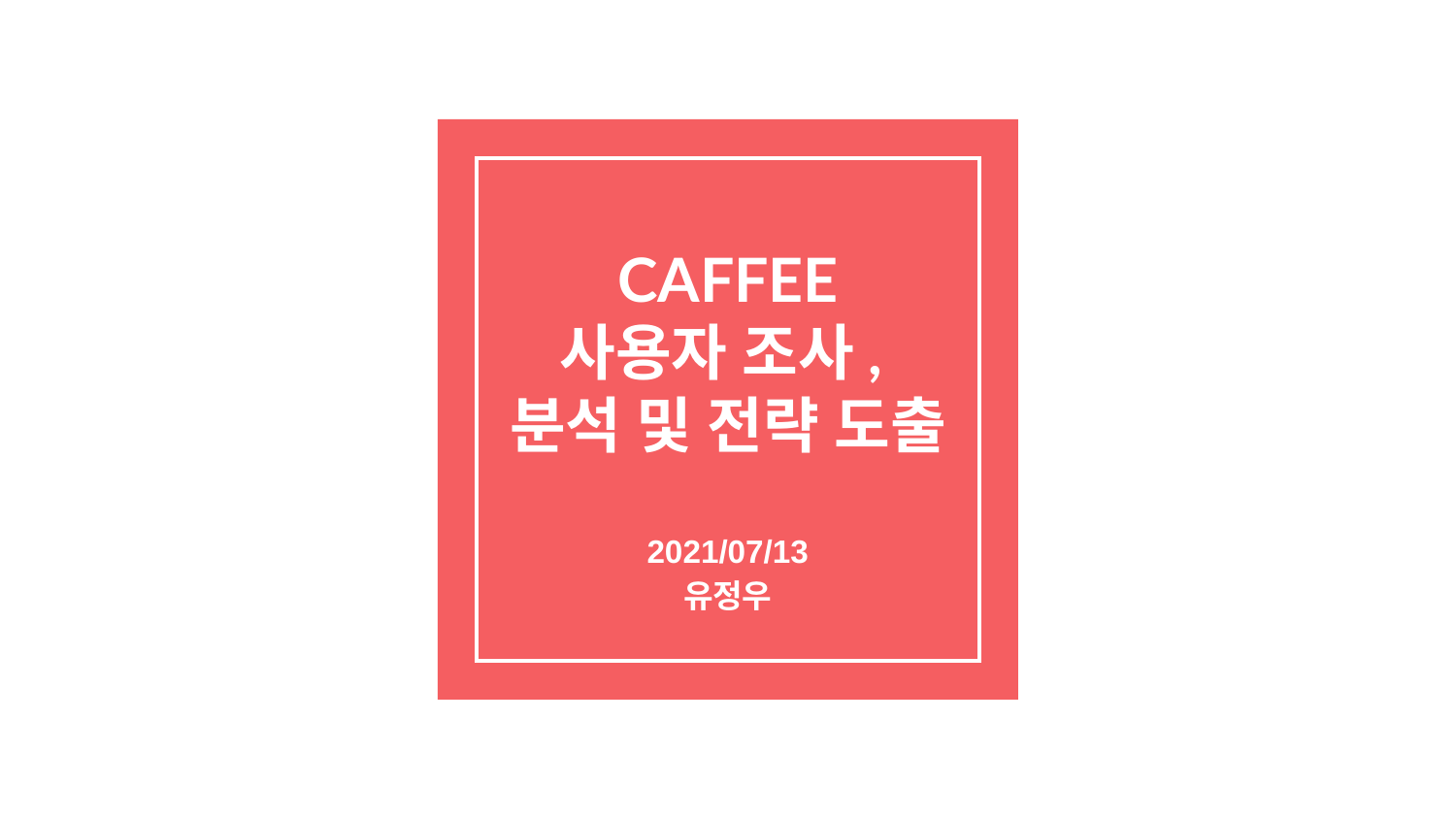

# CAFFEE 사용자 조사,분석 및 전략 도출
2021/07/13
유정우